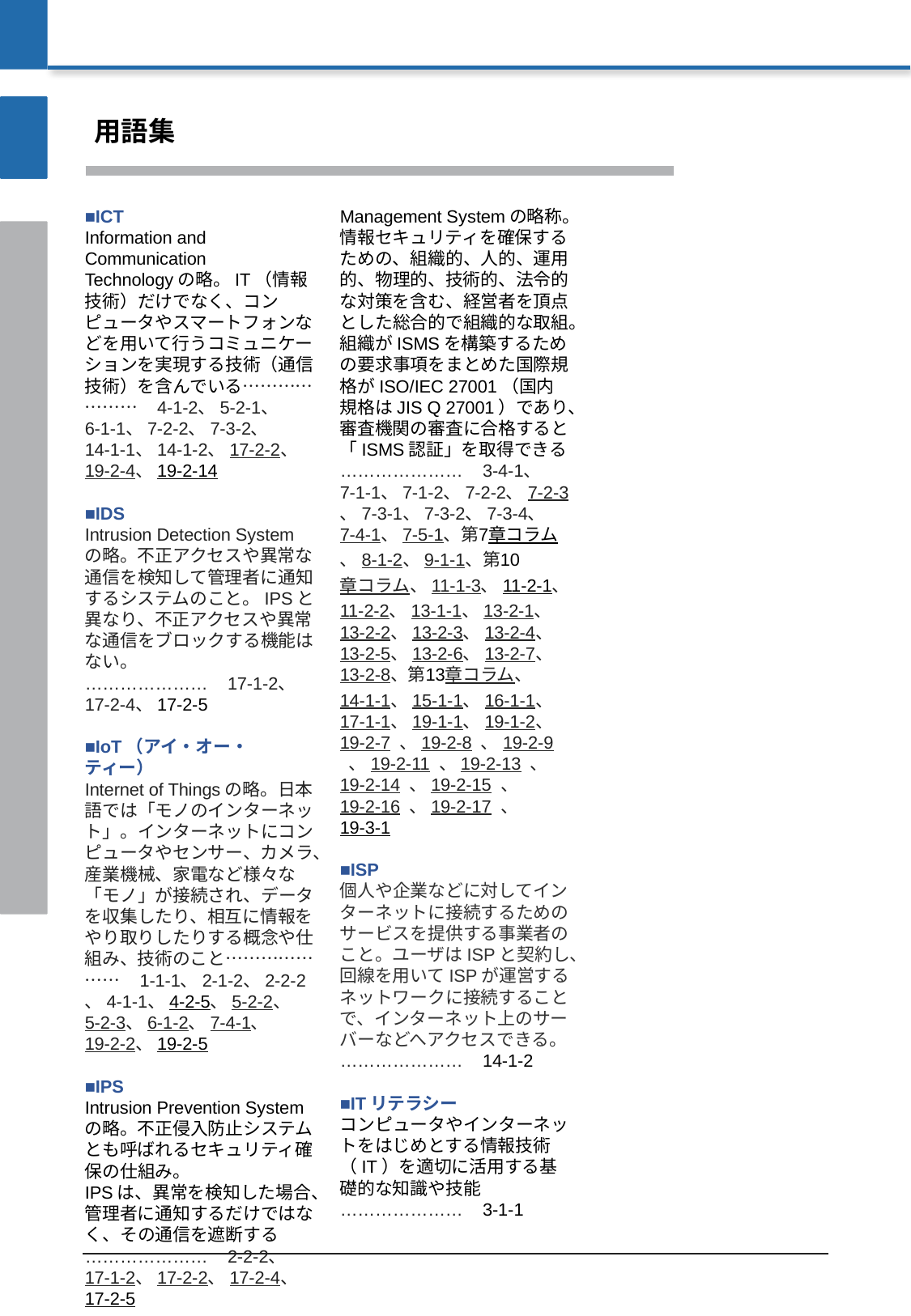

用語集
■ICT
Information and Communication　Technologyの略。IT（情報技術）だけでなく、コンピュータやスマートフォンなどを用いて行うコミュニケーションを実現する技術（通信技術）を含んでいる…………………    4-1-2、5-2-1、6-1-1、7-2-2、7-3-2、14-1-1、14-1-2、17-2-2、19-2-4、19-2-14

■IDS
Intrusion Detection Systemの略。不正アクセスや異常な通信を検知して管理者に通知するシステムのこと。IPSと異なり、不正アクセスや異常な通信をブロックする機能はない。
…………………    17-1-2、17-2-4、17-2-5

■IoT（アイ・オー・ティー）
Internet of Thingsの略。日本語では「モノのインターネット」。インターネットにコンピュータやセンサー、カメラ、産業機械、家電など様々な「モノ」が接続され、データを収集したり、相互に情報をやり取りしたりする概念や仕組み、技術のこと…………………    1-1-1、2-1-2、2-2-2、4-1-1、4-2-5、5-2-2、5-2-3、6-1-2、7-4-1、19-2-2、19-2-5

■IPS
Intrusion Prevention Systemの略。不正侵入防止システムとも呼ばれるセキュリティ確保の仕組み。
IPSは、異常を検知した場合、管理者に通知するだけではなく、その通信を遮断する
…………………    2-2-2、17-1-2、17-2-2、17-2-4、17-2-5

■IPアドレス
コンピュータをネットワークで接続するために、それぞれのコンピュータに割り振られた一意になる数字の組み合わせ。 IPアドレスは、127.0.0.1のように0～255までの数字を4つ組み合わせたもので、単にアドレスと略されることがある。 現在主に使用されているこれら4つになる数字の組み合わせによるアドレス体系は、IPv4（アイ・ピー・ブイフォー）と呼ばれている。また、今後情報家電などで大量にIPアドレスが消費される時代に備えて、次期規格として、IPv6（アイ・ピー・ブイシックス）と呼ばれるアドレス体系への移行が進みつつある。なお、IPv6では、アドレス空間の増加だけでなく、情報セキュリティ機能の追加などの改良も加えられている
…………………    2-3-1、6-2-2、17-2-2

■ISAC
Information Sharing and Analysis Centerの略。業界内での情報共有・連携の取組み推進を図る組織のこと。国内では、金融や交通、電力、ICTなどの分野にISACがある。ICT-ISACでは、ICT分野の情報セキュリティに関する情報(インシデント情報を含む。)の収集・調査・分析を行っている。
…………………    14-1-2

■ISMS
Information Security Management Systemの略称。情報セキュリティを確保するための、組織的、人的、運用的、物理的、技術的、法令的な対策を含む、経営者を頂点とした総合的で組織的な取組。組織がISMSを構築するための要求事項をまとめた国際規格がISO/IEC 27001（国内規格はJIS Q 27001）であり、審査機関の審査に合格すると「ISMS認証」を取得できる
…………………    3-4-1、7-1-1、7-1-2、7-2-2、7-2-3、7-3-1、7-3-2、7-3-4、7-4-1、7-5-1、第7章コラム、8-1-2、9-1-1、第10章コラム、11-1-3、11-2-1、11-2-2、13-1-1、13-2-1、13-2-2、13-2-3、13-2-4、13-2-5、13-2-6、13-2-7、13-2-8、第13章コラム、14-1-1、15-1-1、16-1-1、17-1-1、19-1-1、19-1-2、19-2-7 、19-2-8 、19-2-9 、19-2-11 、19-2-13 、19-2-14 、19-2-15 、19-2-16 、19-2-17 、19-3-1

■ISP
個人や企業などに対してインターネットに接続するためのサービスを提供する事業者のこと。ユーザはISPと契約し、回線を用いてISPが運営するネットワークに接続することで、インターネット上のサーバーなどへアクセスできる。
…………………    14-1-2

■ITリテラシー
コンピュータやインターネットをはじめとする情報技術（IT）を適切に活用する基礎的な知識や技能
…………………    3-1-1